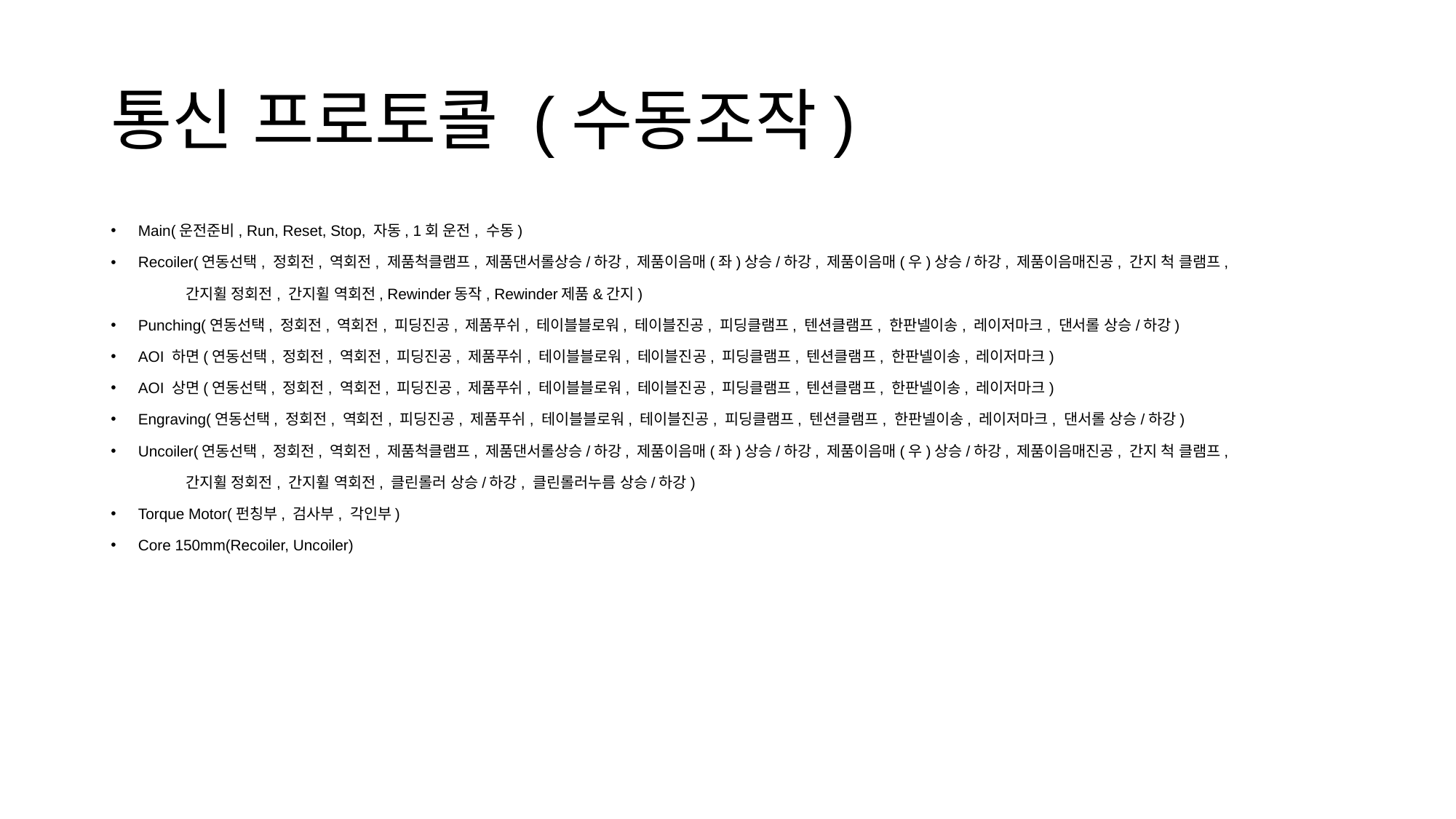

# 통신 프로토콜 (수동조작)
Main(운전준비, Run, Reset, Stop, 자동, 1회 운전, 수동)
Recoiler(연동선택, 정회전, 역회전, 제품척클램프, 제품댄서롤상승/하강, 제품이음매(좌)상승/하강, 제품이음매(우)상승/하강, 제품이음매진공, 간지 척 클램프,
                 간지휠 정회전, 간지휠 역회전, Rewinder동작, Rewinder제품&간지)
Punching(연동선택, 정회전, 역회전, 피딩진공, 제품푸쉬, 테이블블로워, 테이블진공, 피딩클램프, 텐션클램프, 한판넬이송, 레이저마크, 댄서롤 상승/하강)
AOI 하면(연동선택, 정회전, 역회전, 피딩진공, 제품푸쉬, 테이블블로워, 테이블진공, 피딩클램프, 텐션클램프, 한판넬이송, 레이저마크)
AOI 상면(연동선택, 정회전, 역회전, 피딩진공, 제품푸쉬, 테이블블로워, 테이블진공, 피딩클램프, 텐션클램프, 한판넬이송, 레이저마크)
Engraving(연동선택, 정회전, 역회전, 피딩진공, 제품푸쉬, 테이블블로워, 테이블진공, 피딩클램프, 텐션클램프, 한판넬이송, 레이저마크, 댄서롤 상승/하강)
Uncoiler(연동선택, 정회전, 역회전, 제품척클램프, 제품댄서롤상승/하강, 제품이음매(좌)상승/하강, 제품이음매(우)상승/하강, 제품이음매진공, 간지 척 클램프,
                 간지휠 정회전, 간지휠 역회전, 클린롤러 상승/하강, 클린롤러누름 상승/하강)
Torque Motor(펀칭부, 검사부, 각인부)
Core 150mm(Recoiler, Uncoiler)